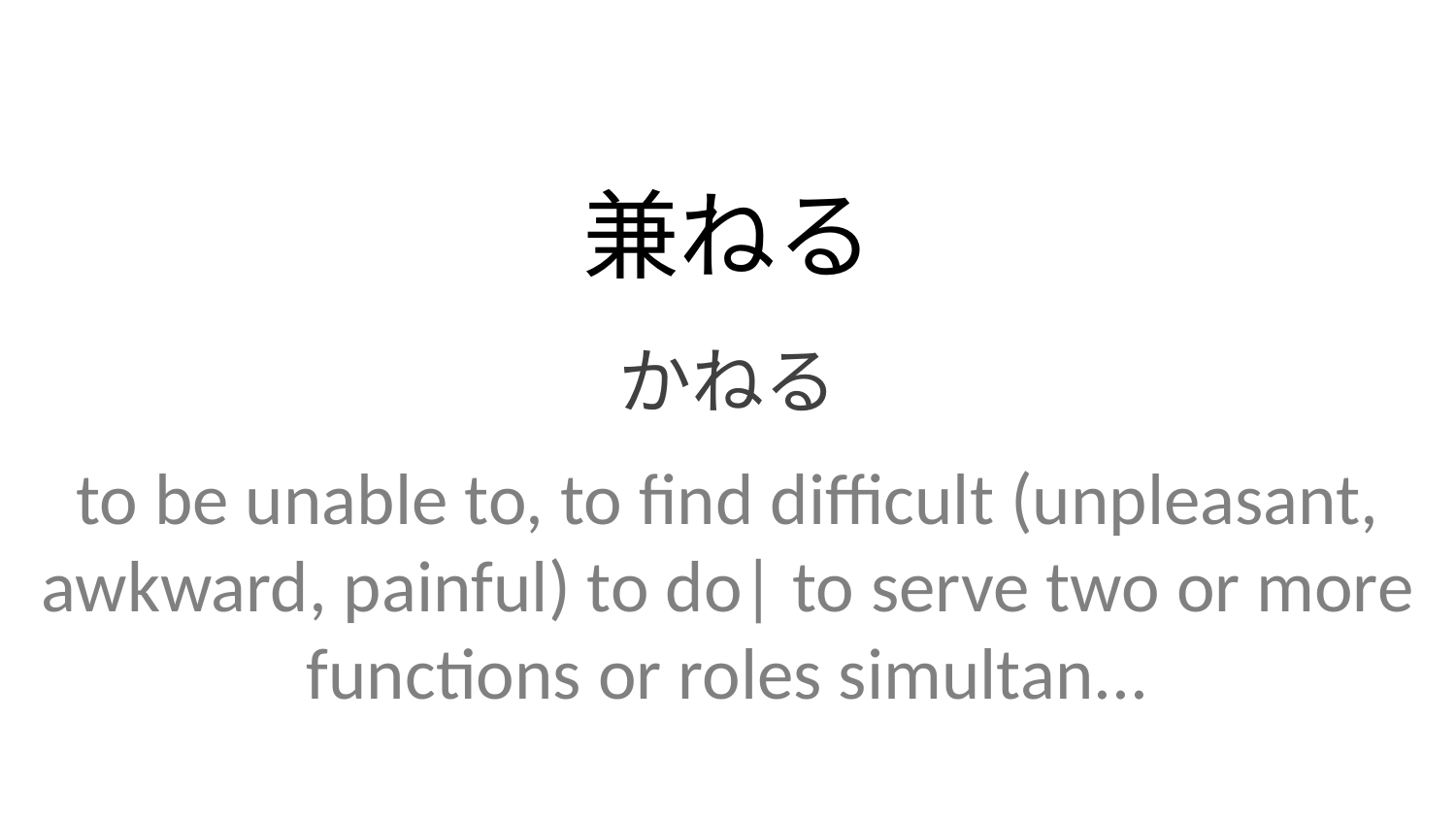

兼ねる

かねる
to be unable to, to find difficult (unpleasant, awkward, painful) to do| to serve two or more functions or roles simultan...